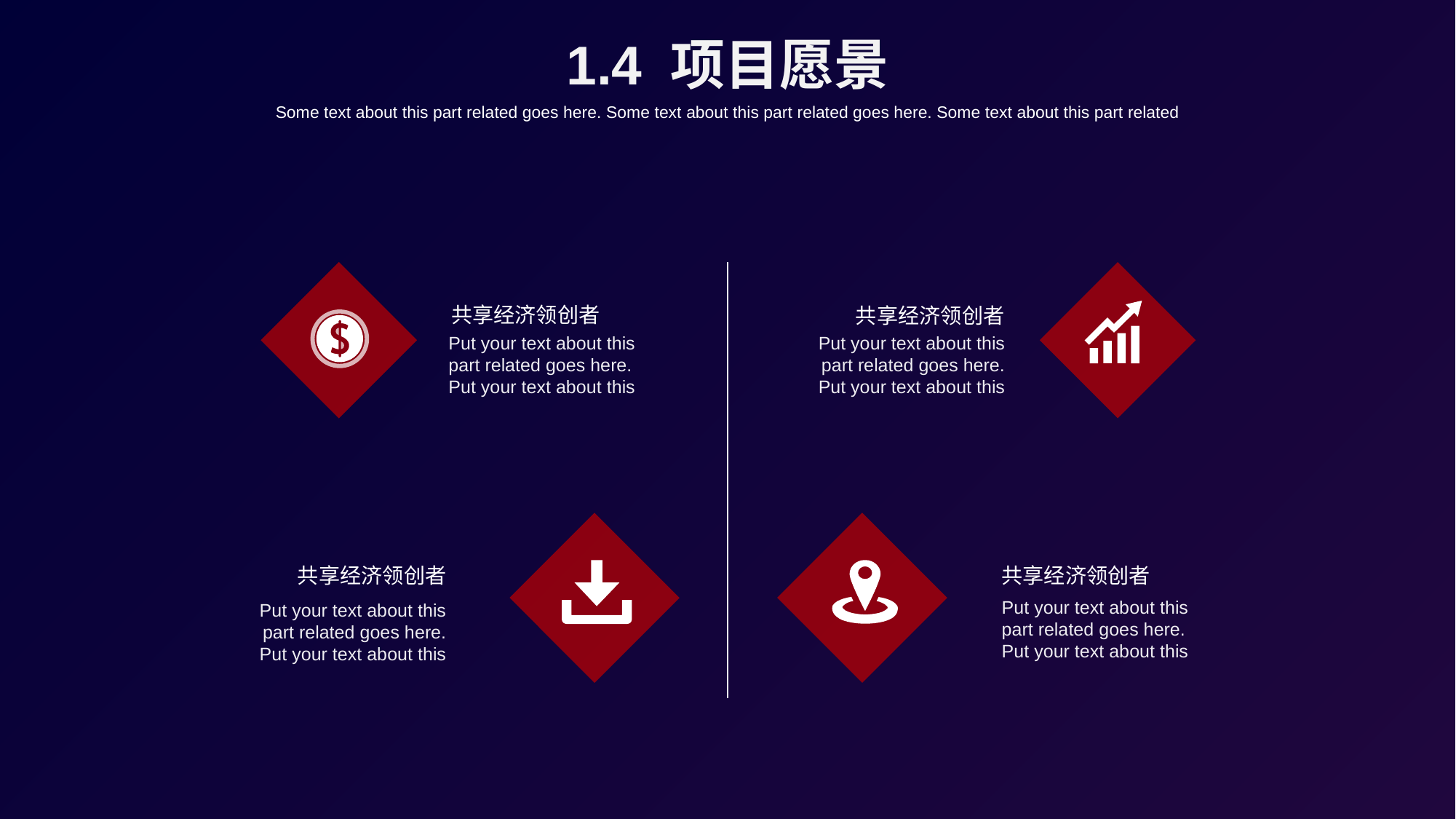

1.4 项目愿景
Some text about this part related goes here. Some text about this part related goes here. Some text about this part related

共享经济领创者
共享经济领创者

Put your text about this part related goes here. Put your text about this
Put your text about this part related goes here. Put your text about this

共享经济领创者
共享经济领创者

Put your text about this part related goes here. Put your text about this
Put your text about this part related goes here. Put your text about this